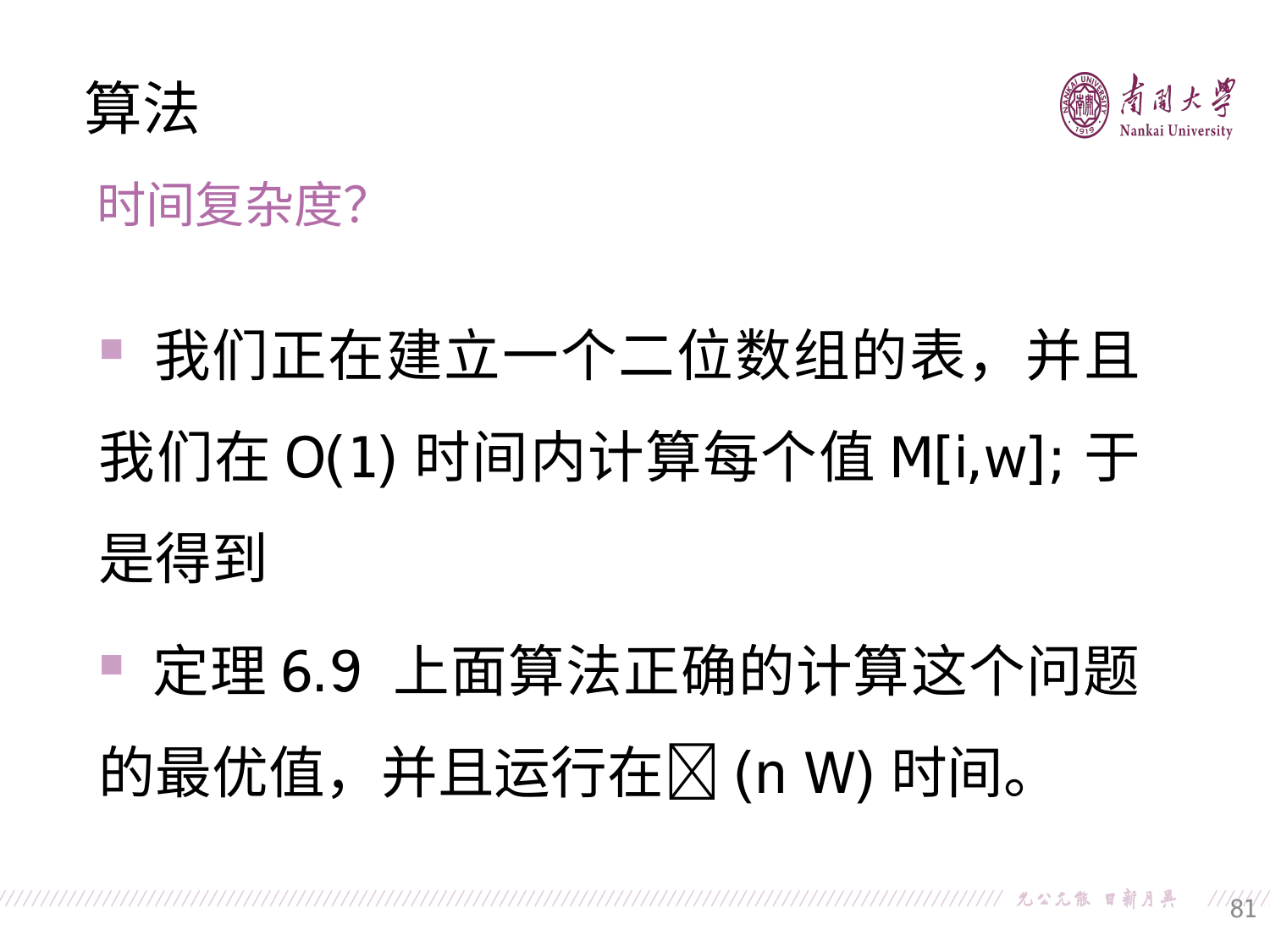

算法
时间复杂度？
 我们正在建立一个二位数组的表，并且我们在O(1)时间内计算每个值M[i,w];于是得到
 定理6.9 上面算法正确的计算这个问题的最优值，并且运行在Θ(n W)时间。

81